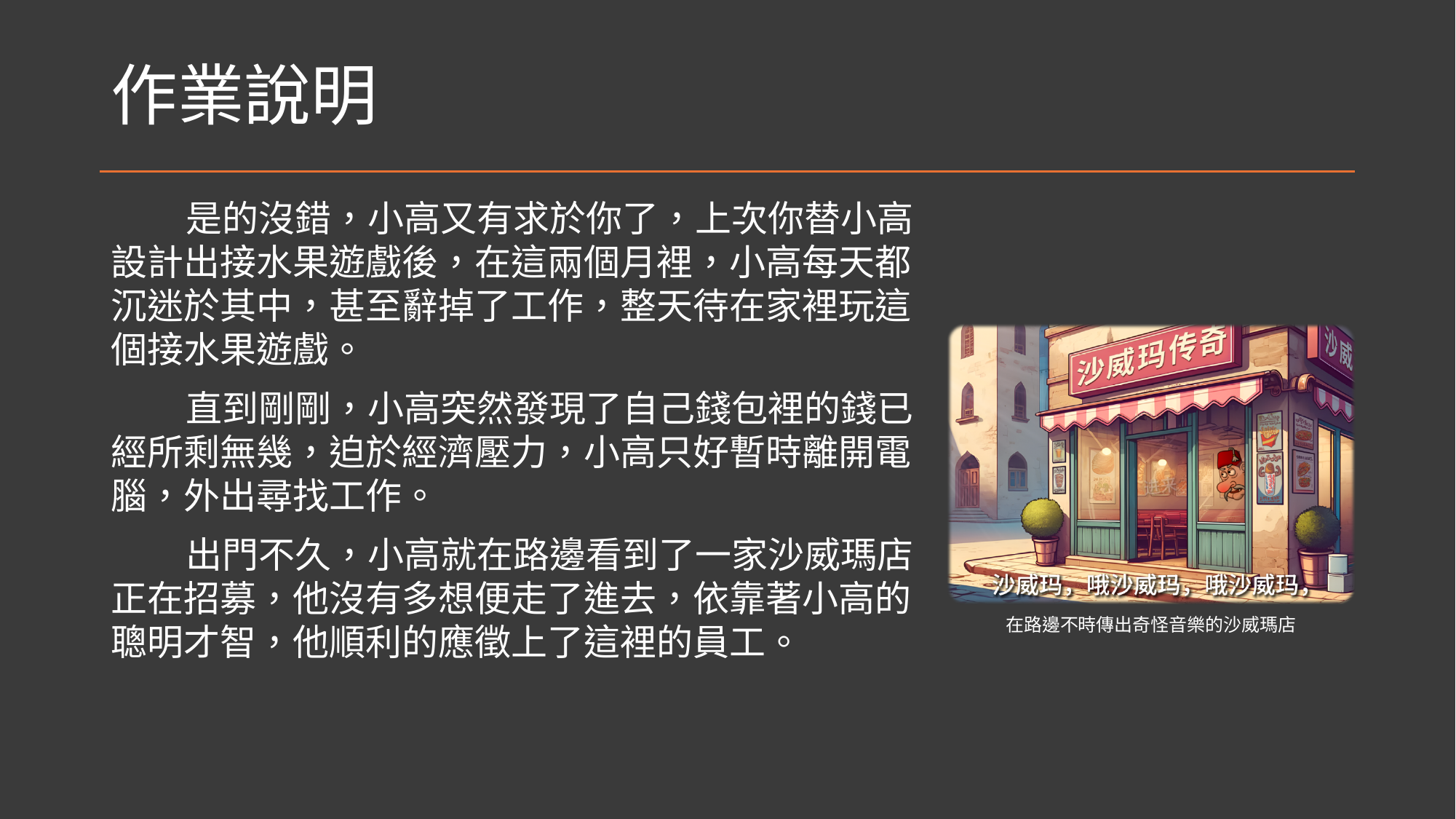

# 作業說明
是的沒錯，小高又有求於你了，上次你替小高設計出接水果遊戲後，在這兩個月裡，小高每天都沉迷於其中，甚至辭掉了工作，整天待在家裡玩這個接水果遊戲。
直到剛剛，小高突然發現了自己錢包裡的錢已經所剩無幾，迫於經濟壓力，小高只好暫時離開電腦，外出尋找工作。
出門不久，小高就在路邊看到了一家沙威瑪店正在招募，他沒有多想便走了進去，依靠著小高的聰明才智，他順利的應徵上了這裡的員工。

在路邊不時傳出奇怪音樂的沙威瑪店